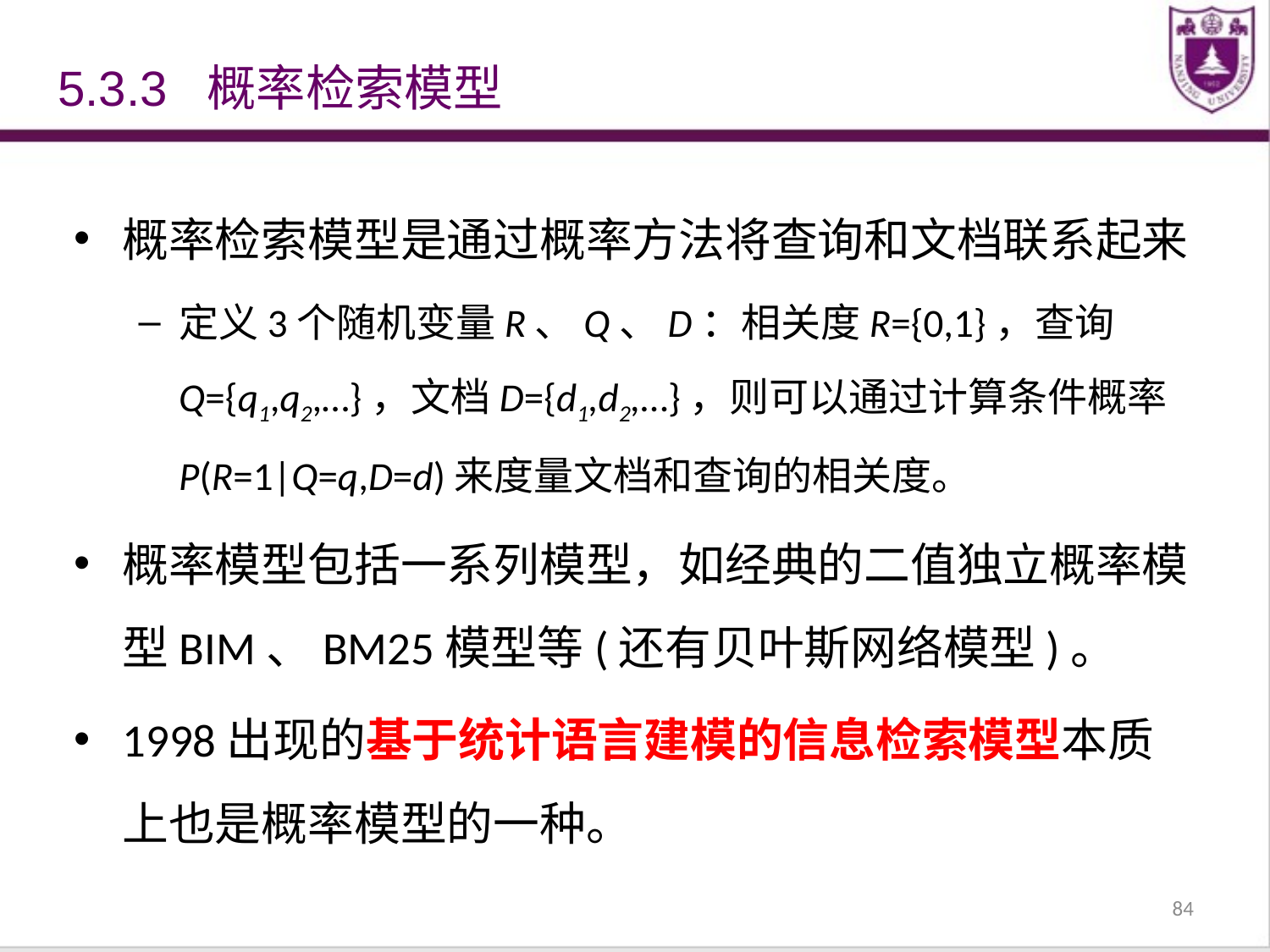

5.3.3  概率检索模型
概率检索模型是通过概率方法将查询和文档联系起来
定义3个随机变量R、Q、D：相关度R={0,1}，查询Q={q1,q2,…}，文档D={d1,d2,…}，则可以通过计算条件概率P(R=1|Q=q,D=d)来度量文档和查询的相关度。
概率模型包括一系列模型，如经典的二值独立概率模型BIM、BM25模型等(还有贝叶斯网络模型)。
1998出现的基于统计语言建模的信息检索模型本质上也是概率模型的一种。

84